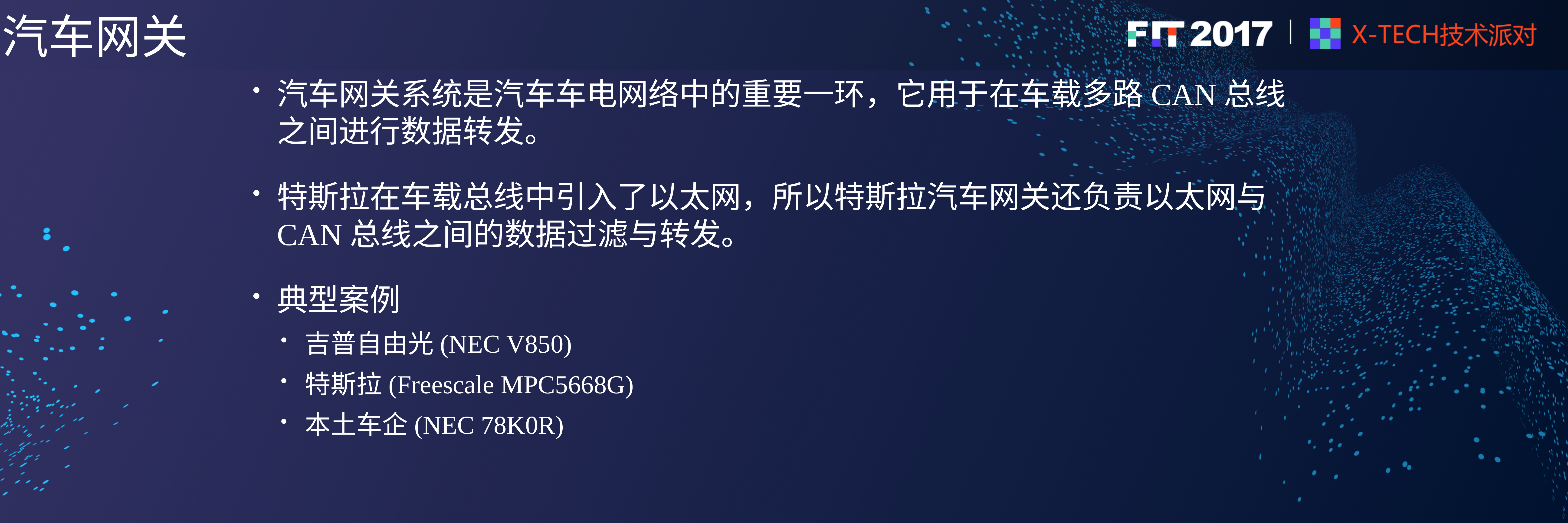

# 汽车网关
汽车网关系统是汽车车电网络中的重要一环，它用于在车载多路CAN总线之间进行数据转发。
特斯拉在车载总线中引入了以太网，所以特斯拉汽车网关还负责以太网与CAN总线之间的数据过滤与转发。
典型案例
吉普自由光(NEC V850)
特斯拉(Freescale MPC5668G)
本土车企(NEC 78K0R)